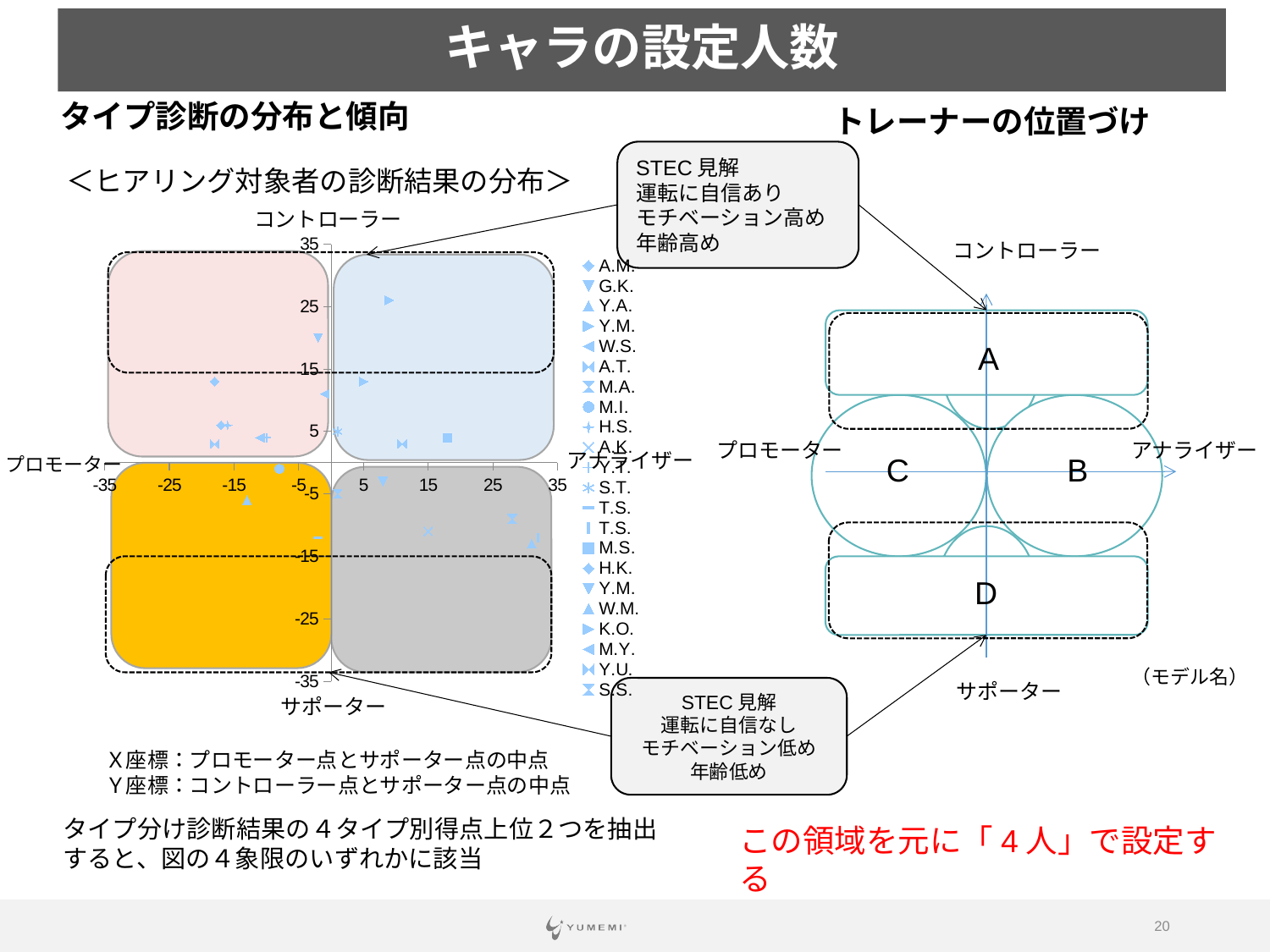

キャラの設定人数
タイプ診断の分布と傾向
トレーナーの位置づけ
STEC見解
運転に自信あり
モチベーション高め
年齢高め
＜ヒアリング対象者の診断結果の分布＞
コントローラー

### Chart

| Category | A.M. | G.K. | Y.A. | Y.M. | W.S. | A.T. | M.A. | M.I. | H.S. | A.K. | Y.T. | S.T. | T.S. | T.S. | M.S. | H.K. | Y.M. | W.M. | K.O. | M.Y. | Y.U. | S.S. |
|---|---|---|---|---|---|---|---|---|---|---|---|---|---|---|---|---|---|---|---|---|---|---|
コントローラー

A

アナライザー
プロモーター
C
B

D
（モデル名）
サポーター

アナライザー
プロモーター

STEC見解
運転に自信なし
モチベーション低め
年齢低め
サポーター
Ｘ座標：プロモーター点とサポーター点の中点
Ｙ座標：コントローラー点とサポーター点の中点
タイプ分け診断結果の４タイプ別得点上位２つを抽出すると、図の４象限のいずれかに該当
この領域を元に「4人」で設定する
20